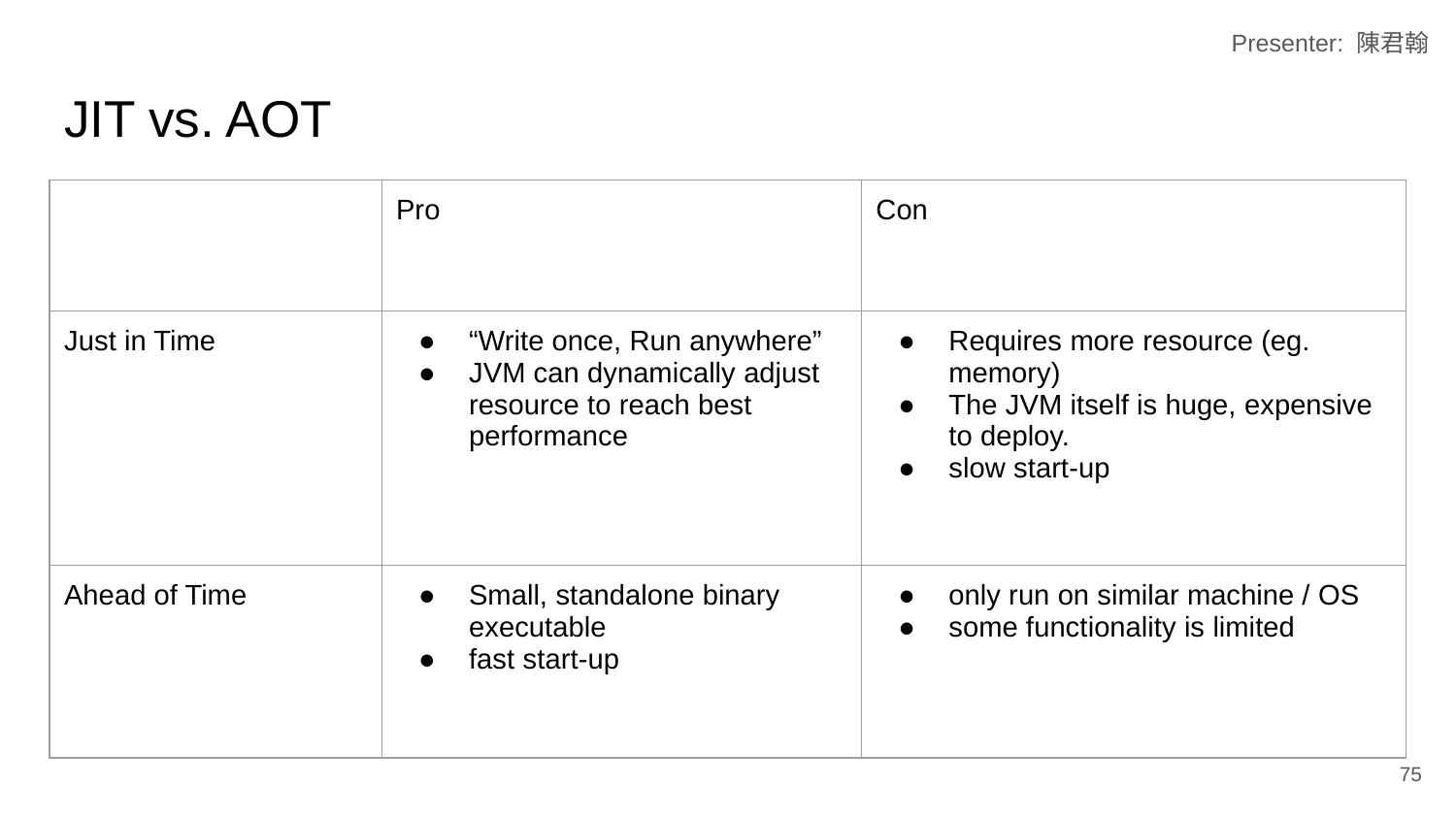

Presenter: 陳君翰
# JIT vs. AOT
|  | Pro | Con |
| --- | --- | --- |
| Just in Time | “Write once, Run anywhere” JVM can dynamically adjust resource to reach best performance | Requires more resource (eg. memory) The JVM itself is huge, expensive to deploy. slow start-up |
| Ahead of Time | Small, standalone binary executable fast start-up | only run on similar machine / OS some functionality is limited |
75